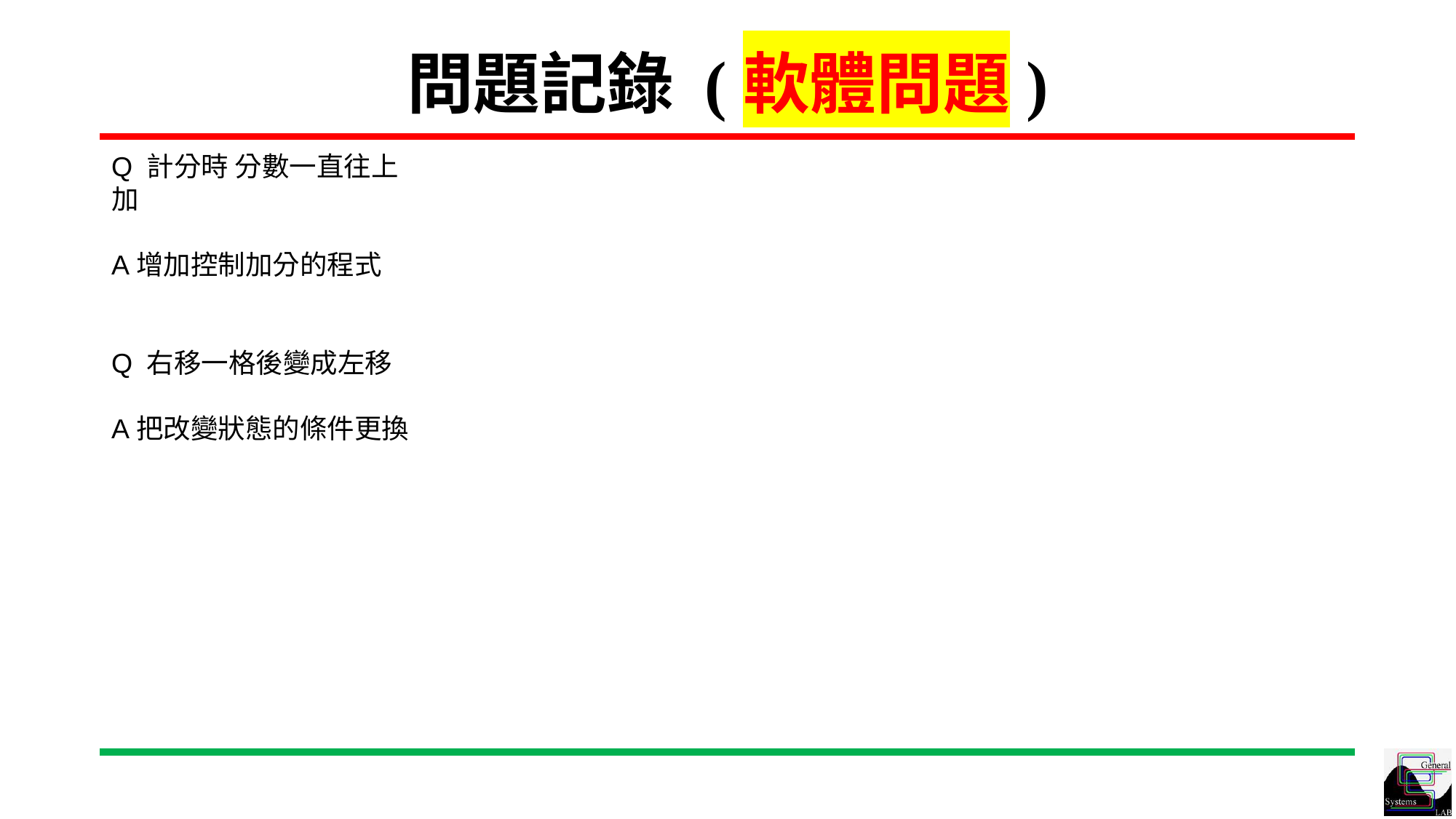

# 問題記錄 (軟體問題)

Q 計分時 分數一直往上加​
​
A增加控制加分的程式​
​
​
Q 右移一格後變成左移​
​
A把改變狀態的條件更換